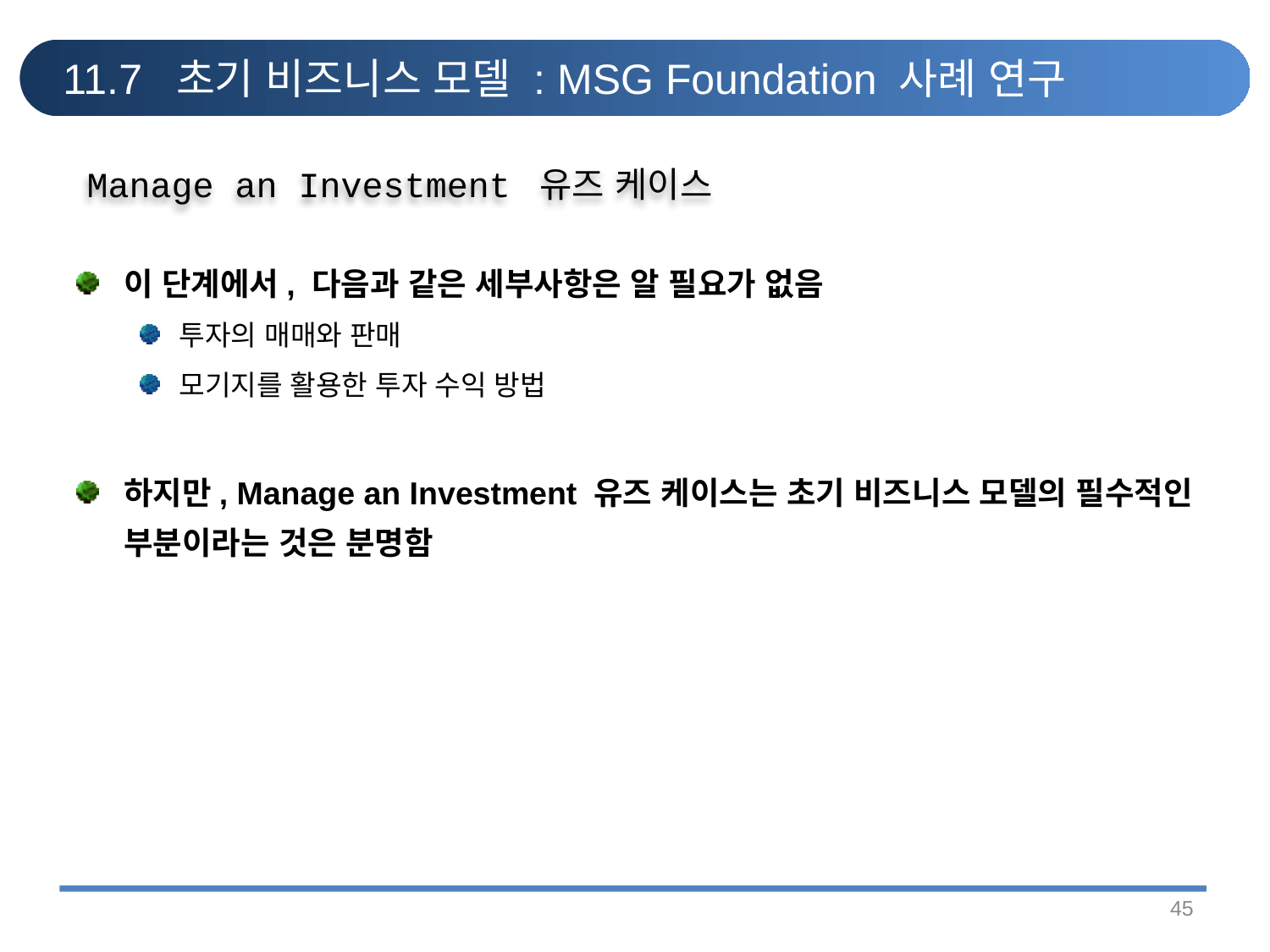

# 11.7  초기 비즈니스 모델 : MSG Foundation 사례 연구
 Manage an Investment 유즈 케이스
이 단계에서, 다음과 같은 세부사항은 알 필요가 없음
투자의 매매와 판매
모기지를 활용한 투자 수익 방법

하지만, Manage an Investment 유즈 케이스는 초기 비즈니스 모델의 필수적인 부분이라는 것은 분명함
45